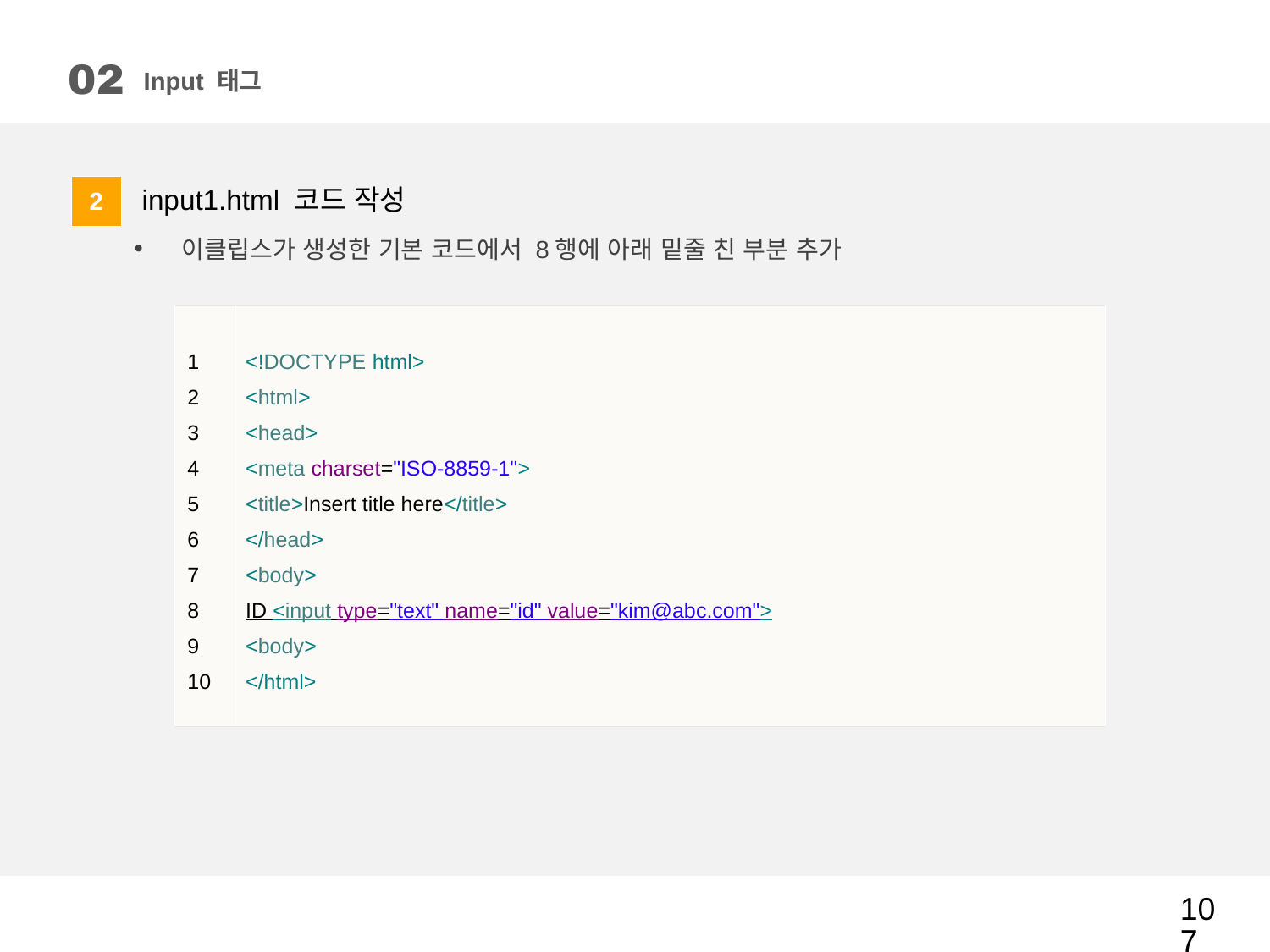

02
Input 태그
 input1.html 코드 작성
이클립스가 생성한 기본 코드에서 8행에 아래 밑줄 친 부분 추가

| 2 |
| --- |
| 1 2 3 4 5 6 7 8 9 10 | <!DOCTYPE html> <html> <head> <meta charset="ISO-8859-1"> <title>Insert title here</title> </head> <body> ID <input type="text" name="id" value="kim@abc.com"> <body> </html> |
| --- | --- |
107